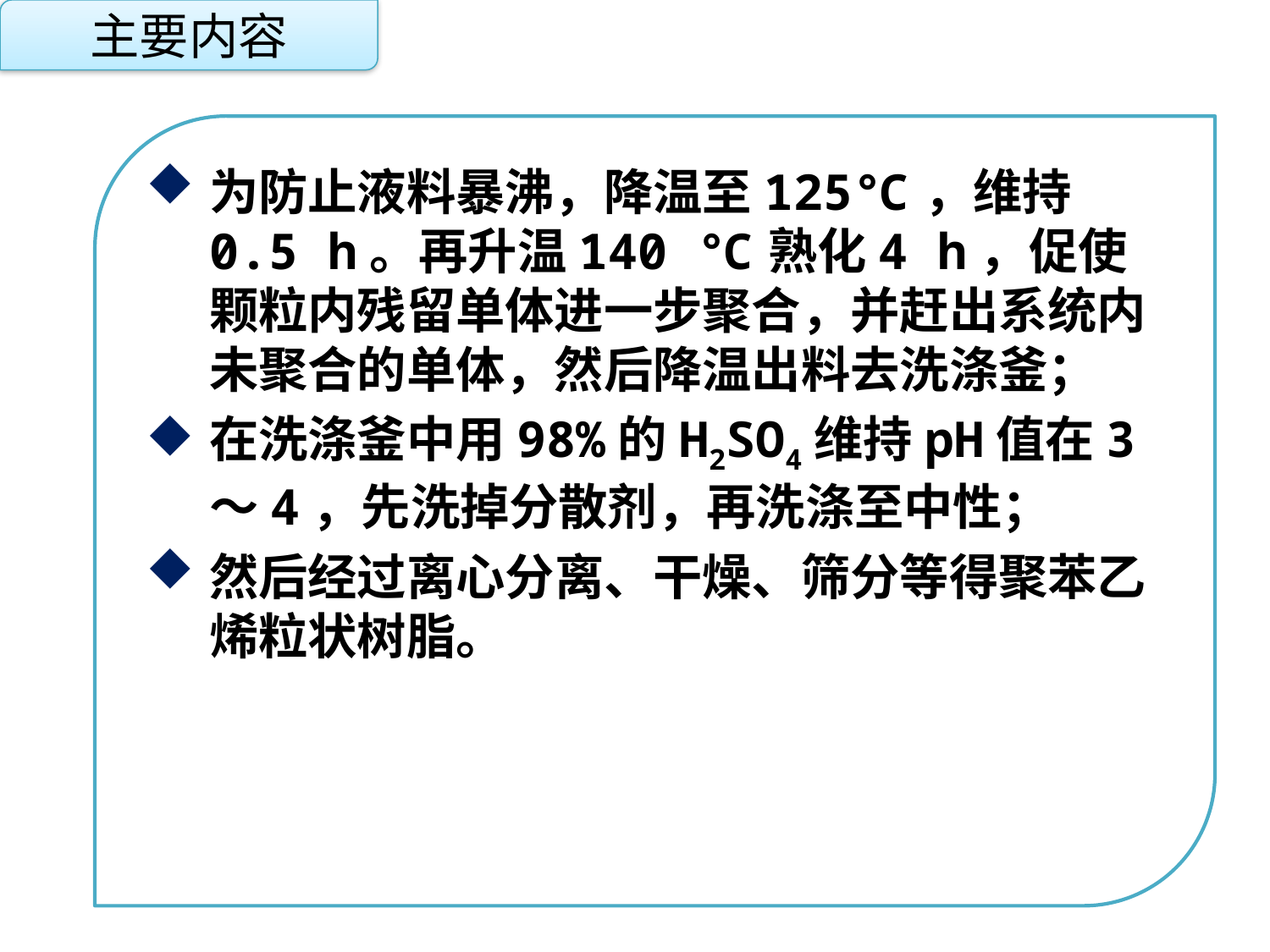

主要内容
为防止液料暴沸，降温至125℃，维持0.5 h。再升温140 ℃熟化4 h，促使颗粒内残留单体进一步聚合，并赶出系统内未聚合的单体，然后降温出料去洗涤釜；
在洗涤釜中用98%的H2SO4维持pH值在3～4，先洗掉分散剂，再洗涤至中性；
然后经过离心分离、干燥、筛分等得聚苯乙烯粒状树脂。
点击添加文本
点击添加文本
点击添加文本
点击添加文本